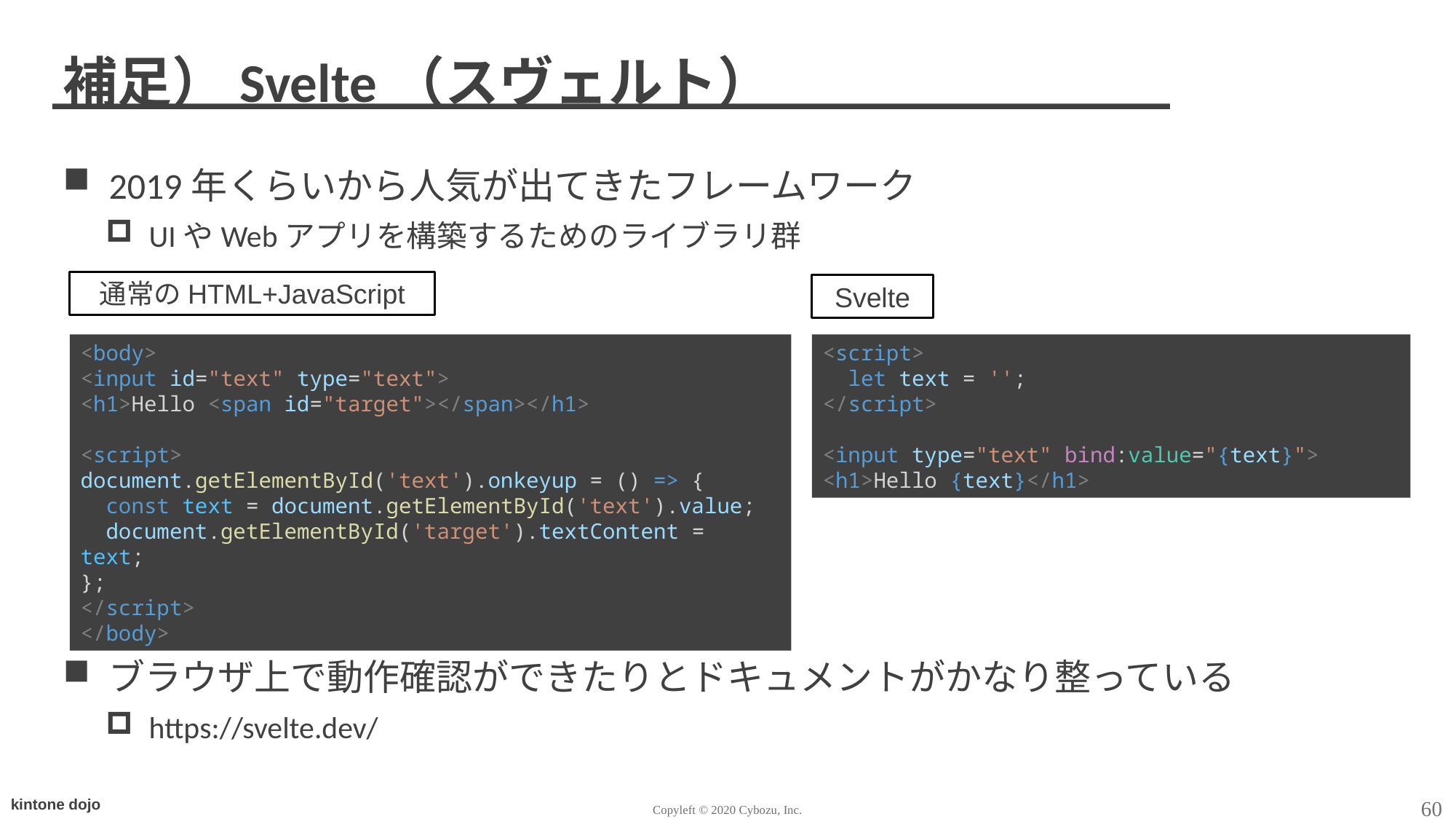

# 補足）Svelte（スヴェルト）
2019年くらいから人気が出てきたフレームワーク
UIやWebアプリを構築するためのライブラリ群

ブラウザ上で動作確認ができたりとドキュメントがかなり整っている
https://svelte.dev/
通常のHTML+JavaScript
Svelte
<body>
<input id="text" type="text">
<h1>Hello <span id="target"></span></h1>

<script>
document.getElementById('text').onkeyup = () => {
  const text = document.getElementById('text').value;
  document.getElementById('target').textContent = text;
};
</script>
</body>
<script>
  let text = '';
</script>
<input type="text" bind:value="{text}">
<h1>Hello {text}</h1>
60
Copyleft © 2020 Cybozu, Inc.